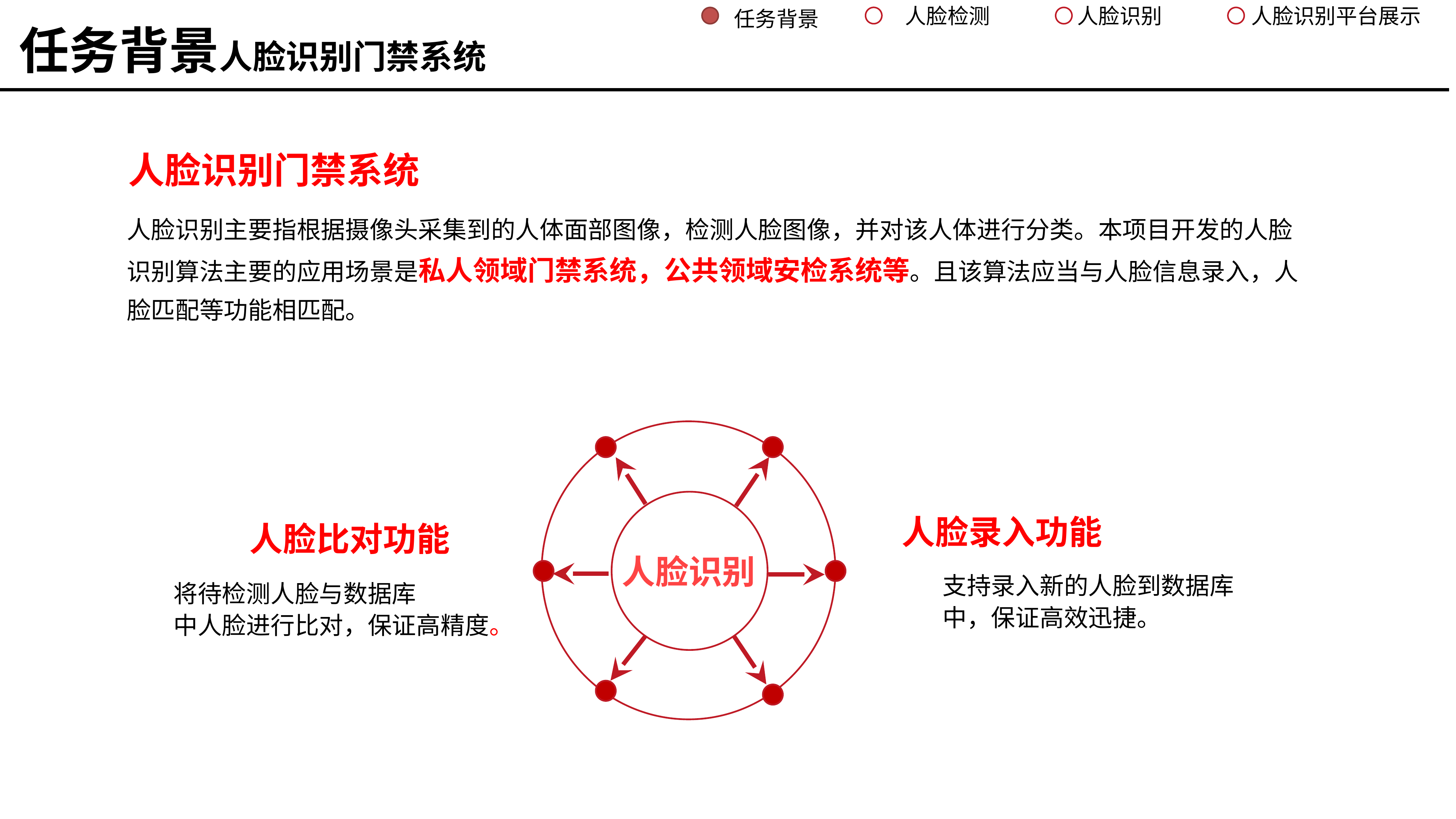

人脸检测
人脸识别平台展示

人脸识别
任务背景

任务背景人脸识别门禁系统
人脸识别门禁系统
人脸识别主要指根据摄像头采集到的人体面部图像，检测人脸图像，并对该人体进行分类。本项目开发的人脸识别算法主要的应用场景是私人领域门禁系统，公共领域安检系统等。且该算法应当与人脸信息录入，人脸匹配等功能相匹配。

人脸录入功能
支持录入新的人脸到数据库

中，保证高效迅捷。
人脸比对功能
将待检测人脸与数据库

中人脸进行比对，保证高精度。
人脸识别